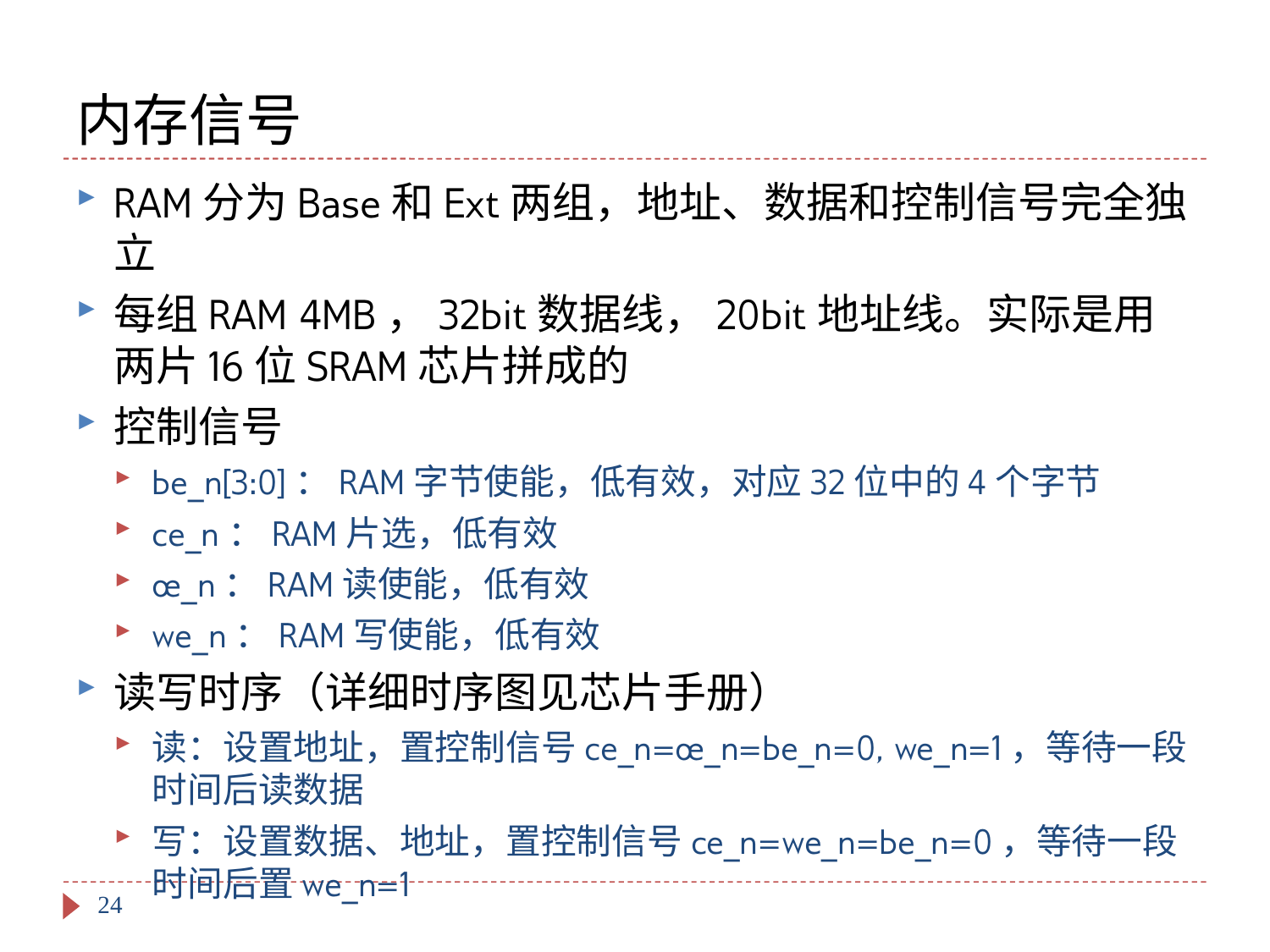

# 内存信号
RAM分为Base和Ext两组，地址、数据和控制信号完全独立
每组RAM 4MB，32bit数据线，20bit地址线。实际是用两片16位SRAM芯片拼成的
控制信号
be_n[3:0]：RAM字节使能，低有效，对应32位中的4个字节
ce_n：RAM片选，低有效
oe_n：RAM读使能，低有效
we_n：RAM写使能，低有效
读写时序（详细时序图见芯片手册）
读：设置地址，置控制信号ce_n=oe_n=be_n=0, we_n=1，等待一段时间后读数据
写：设置数据、地址，置控制信号ce_n=we_n=be_n=0，等待一段时间后置we_n=1

24